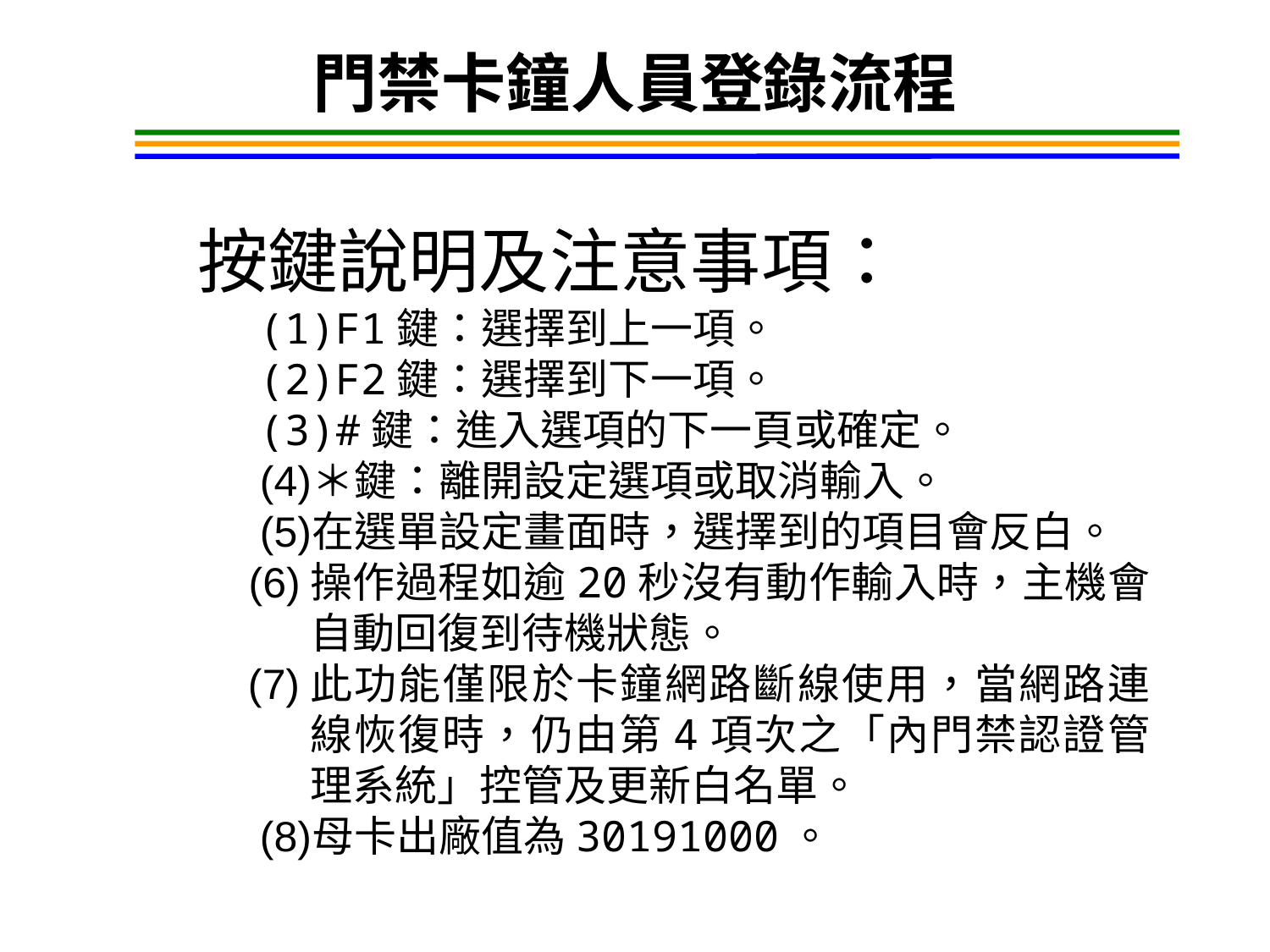

門禁卡鐘人員登錄流程

按鍵說明及注意事項：
F1鍵：選擇到上一項。
F2鍵：選擇到下一項。
#鍵：進入選項的下一頁或確定。
＊鍵：離開設定選項或取消輸入。
在選單設定畫面時，選擇到的項目會反白。
操作過程如逾20秒沒有動作輸入時，主機會自動回復到待機狀態。
此功能僅限於卡鐘網路斷線使用，當網路連線恢復時，仍由第4項次之「內門禁認證管理系統」控管及更新白名單。
母卡出廠值為30191000。